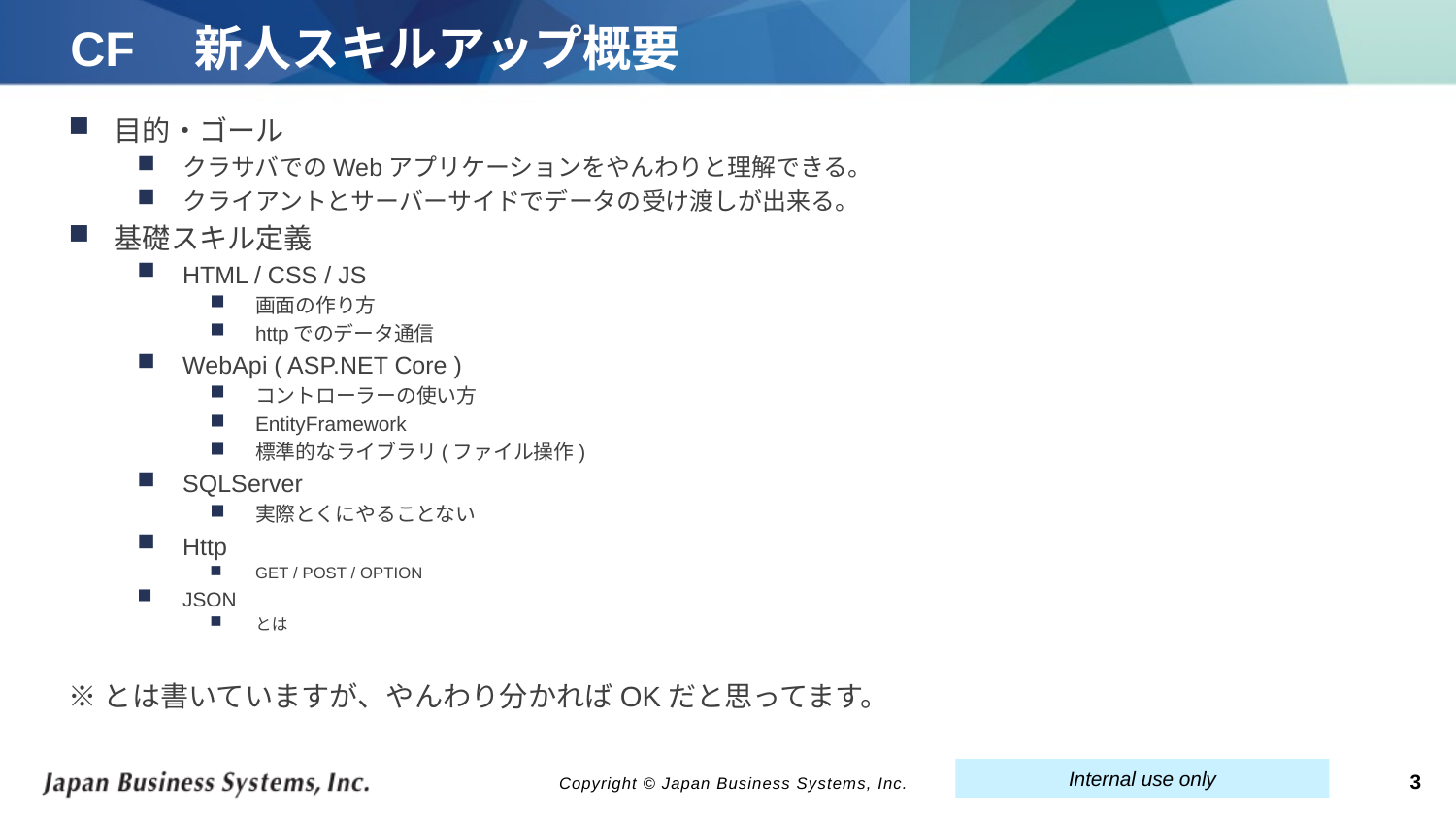

# CF　新人スキルアップ概要
目的・ゴール
クラサバでのWebアプリケーションをやんわりと理解できる。
クライアントとサーバーサイドでデータの受け渡しが出来る。
基礎スキル定義
HTML / CSS / JS
画面の作り方
httpでのデータ通信
WebApi ( ASP.NET Core )
コントローラーの使い方
EntityFramework
標準的なライブラリ(ファイル操作)
SQLServer
実際とくにやることない
Http
GET / POST / OPTION
JSON
とは

※とは書いていますが、やんわり分かればOKだと思ってます。